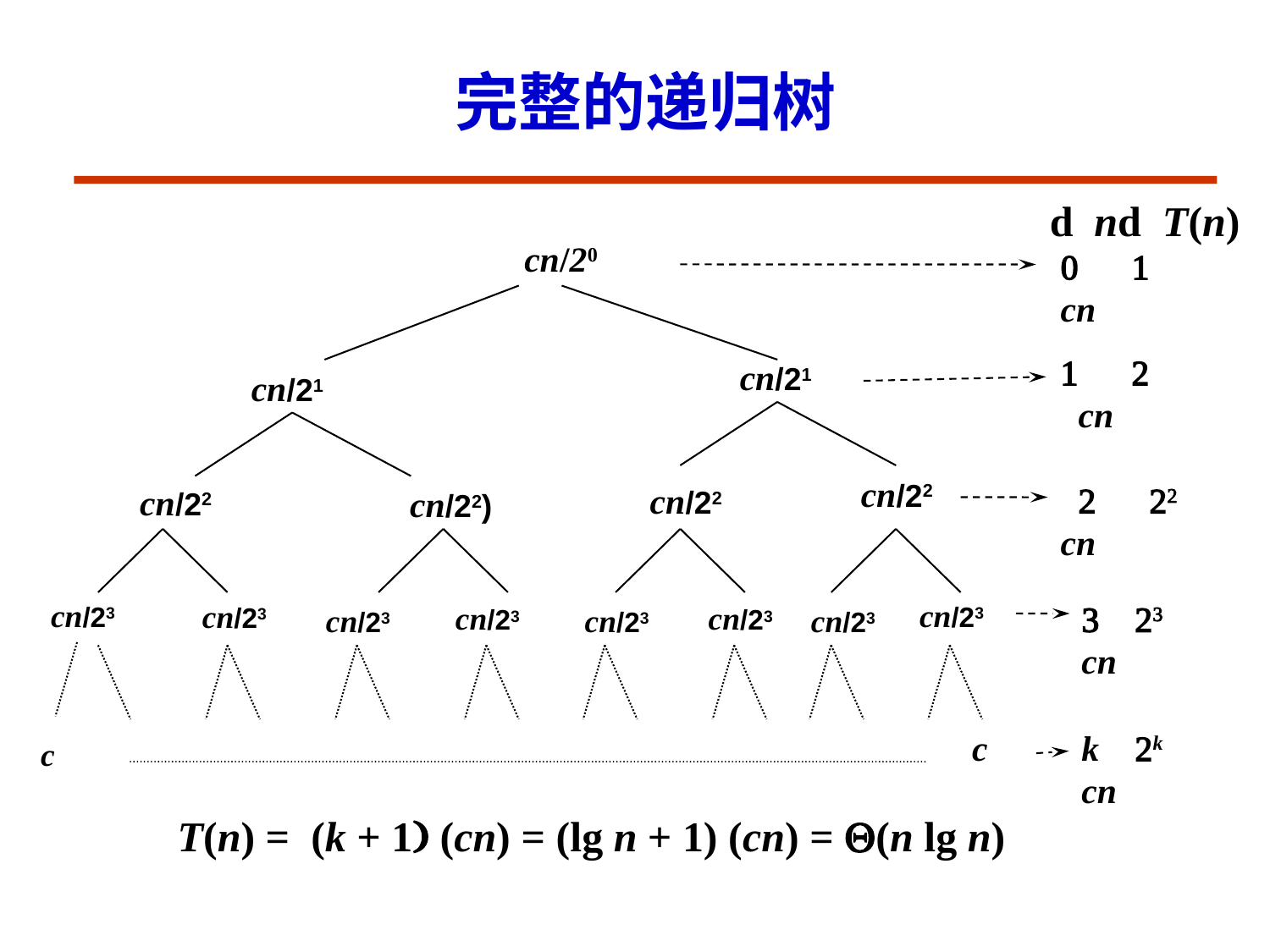

完整的递归树
d  nd  T(n)
 cn/20

cn/21
cn/21

    cn/22
cn/22
   cn/22
   cn/22)

   cn/23
cn/23
   cn/23
 cn/23
   cn/23
  cn/23
  cn/23
 cn/23

c
  c

0   1      cn
1   2      cn
 2   22    cn
3  23    cn

k  2k    cn

T(n) =  (k + 1) (cn) = (lg n + 1) (cn) = Θ(n lg n)